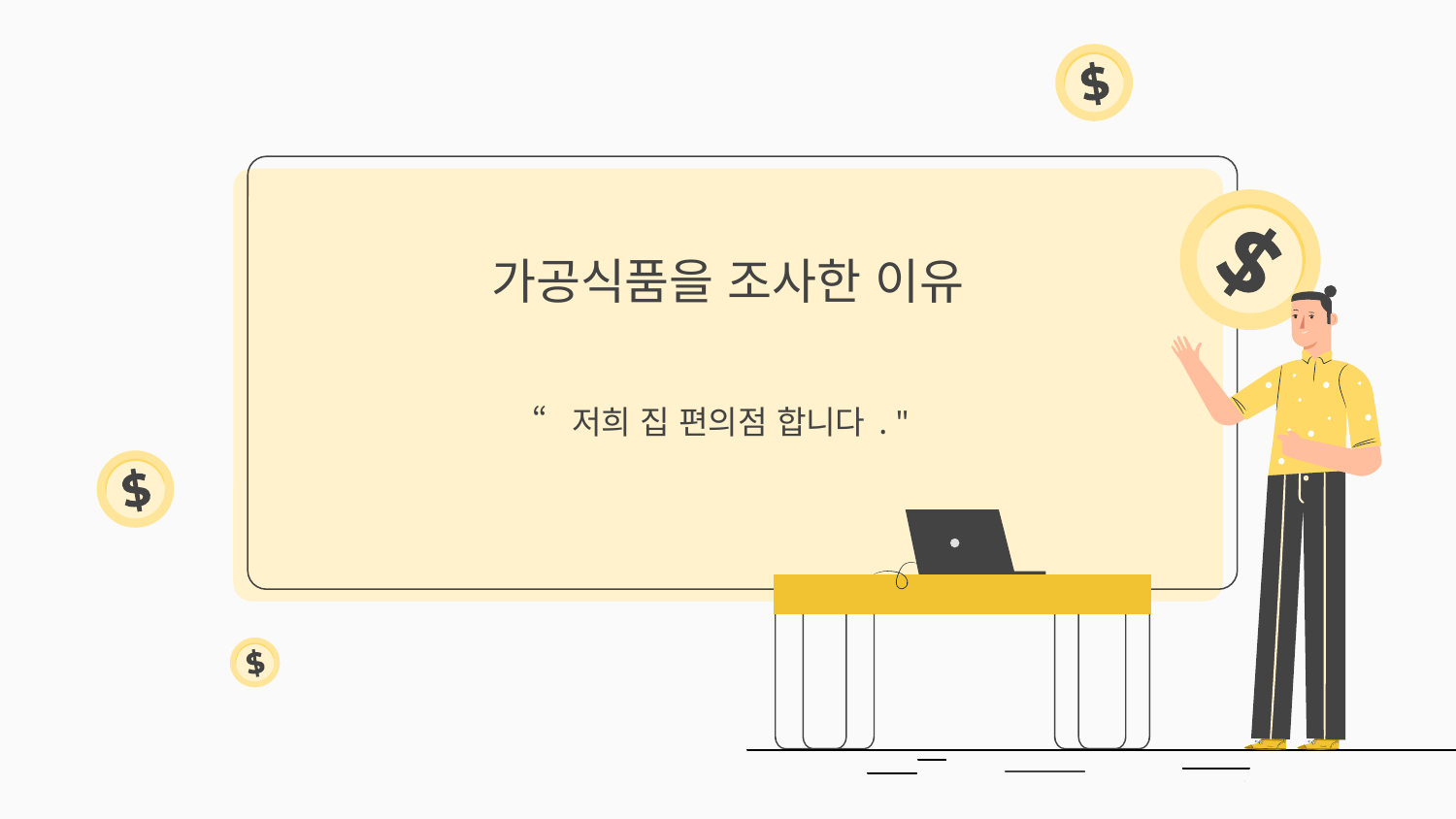

# 가공식품을 조사한 이유

“저희 집 편의점 합니다."